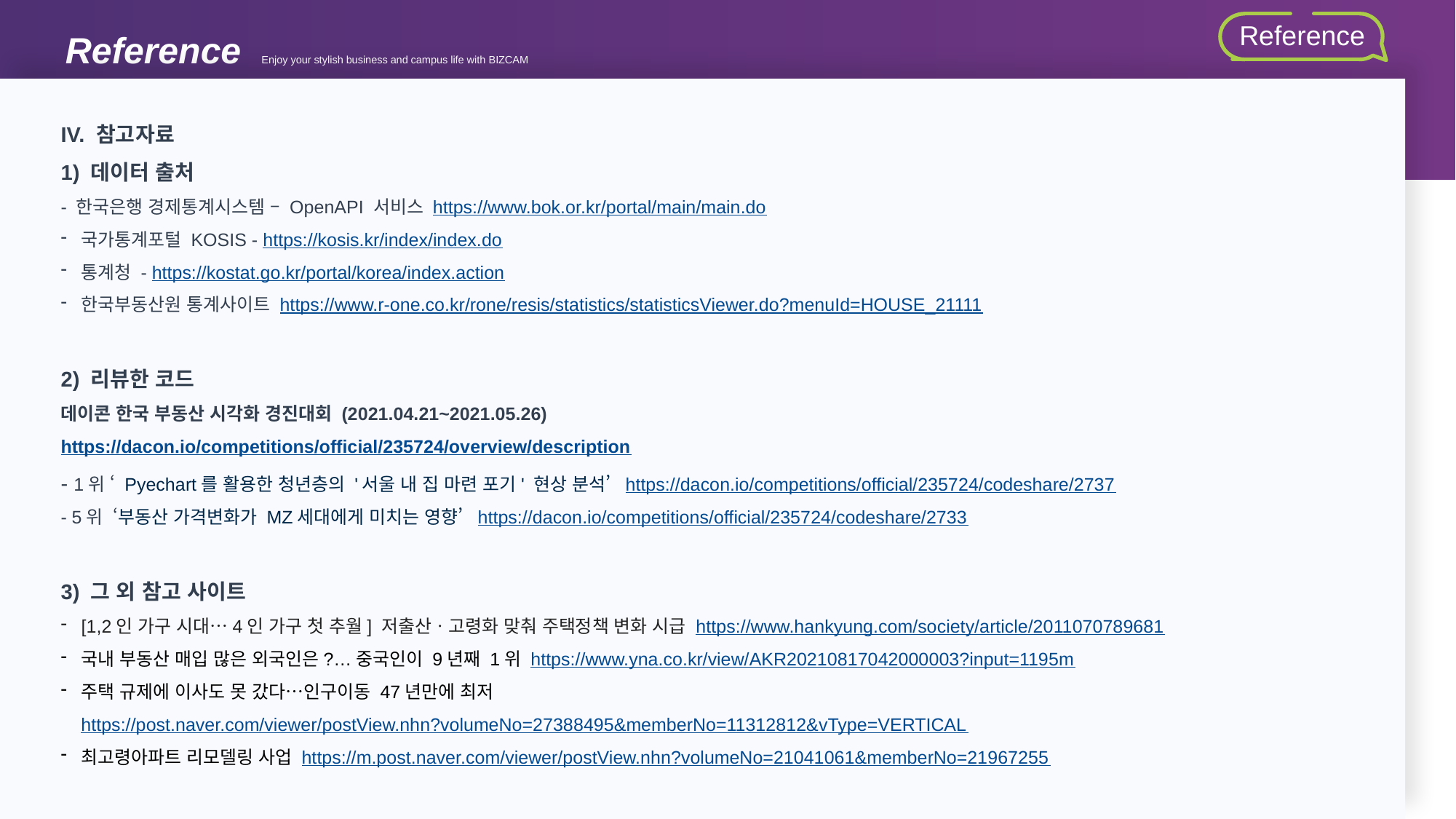

Reference  Enjoy your stylish business and campus life with BIZCAM
Reference

IV. 참고자료
1) 데이터 출처
- 한국은행 경제통계시스템 – OpenAPI 서비스 https://www.bok.or.kr/portal/main/main.do
국가통계포털 KOSIS - https://kosis.kr/index/index.do
통계청 - https://kostat.go.kr/portal/korea/index.action
한국부동산원 통계사이트 https://www.r-one.co.kr/rone/resis/statistics/statisticsViewer.do?menuId=HOUSE_21111

2) 리뷰한 코드
데이콘 한국 부동산 시각화 경진대회 (2021.04.21~2021.05.26)
https://dacon.io/competitions/official/235724/overview/description
- 1위 ‘ Pyechart를 활용한 청년층의 '서울 내 집 마련 포기' 현상 분석’  https://dacon.io/competitions/official/235724/codeshare/2737
- 5위  ‘부동산 가격변화가 MZ세대에게 미치는 영향’  https://dacon.io/competitions/official/235724/codeshare/2733

3) 그 외 참고 사이트
[1,2인 가구 시대…4인 가구 첫 추월] 저출산ㆍ고령화 맞춰 주택정책 변화 시급 https://www.hankyung.com/society/article/2011070789681
국내 부동산 매입 많은 외국인은?…중국인이 9년째 1위 https://www.yna.co.kr/view/AKR20210817042000003?input=1195m
주택 규제에 이사도 못 갔다…인구이동 47년만에 최저
    https://post.naver.com/viewer/postView.nhn?volumeNo=27388495&memberNo=11312812&vType=VERTICAL
최고령아파트 리모델링 사업 https://m.post.naver.com/viewer/postView.nhn?volumeNo=21041061&memberNo=21967255